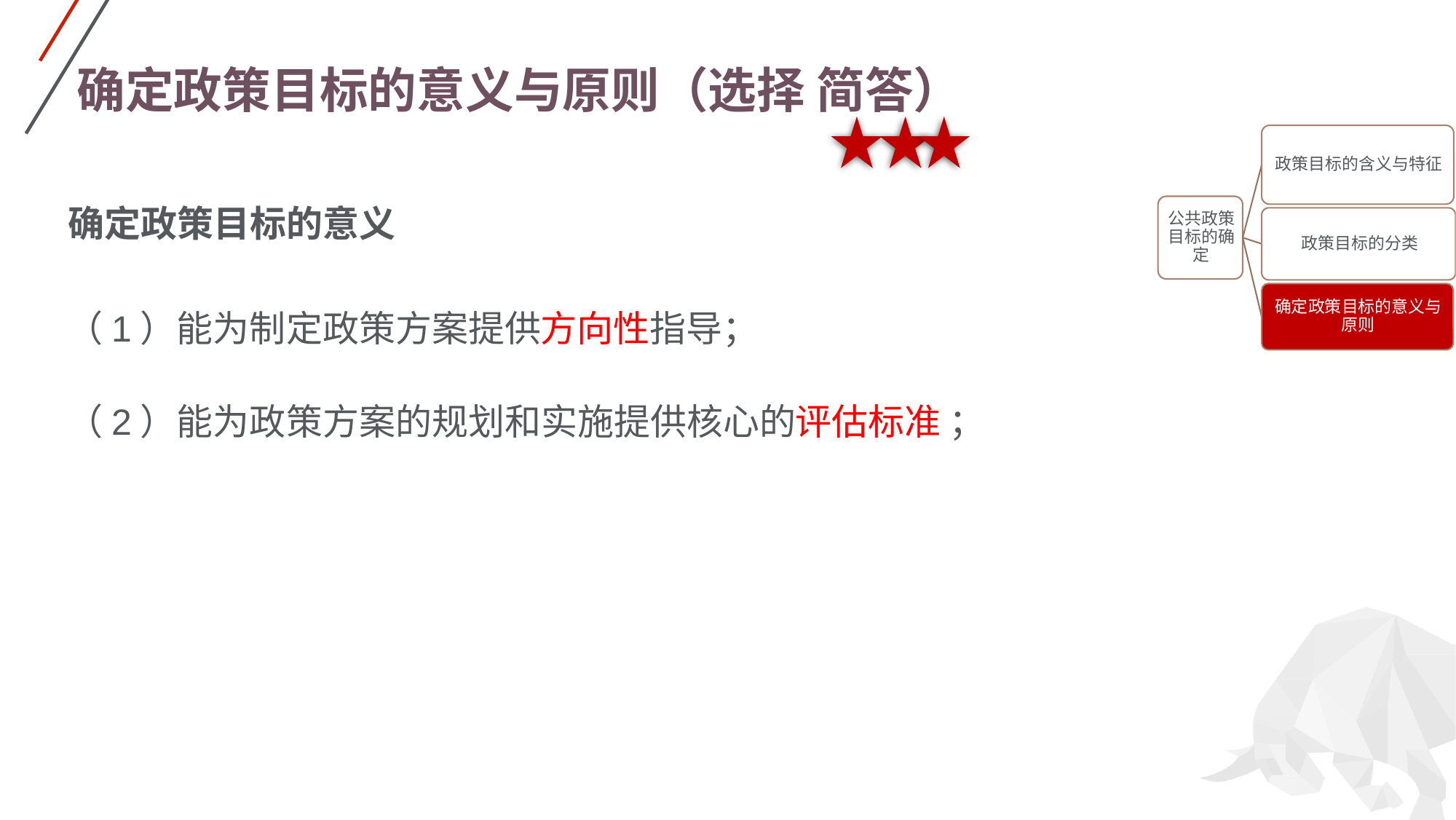

# 确定政策目标的意义与原则（选择 简答）
公共政策目标的确定

政策目标的含义与特征

政策目标的分类

确定政策目标的意义与原则

确定政策目标的意义
（1）能为制定政策方案提供方向性指导；
（2）能为政策方案的规划和实施提供核心的评估标准 ；